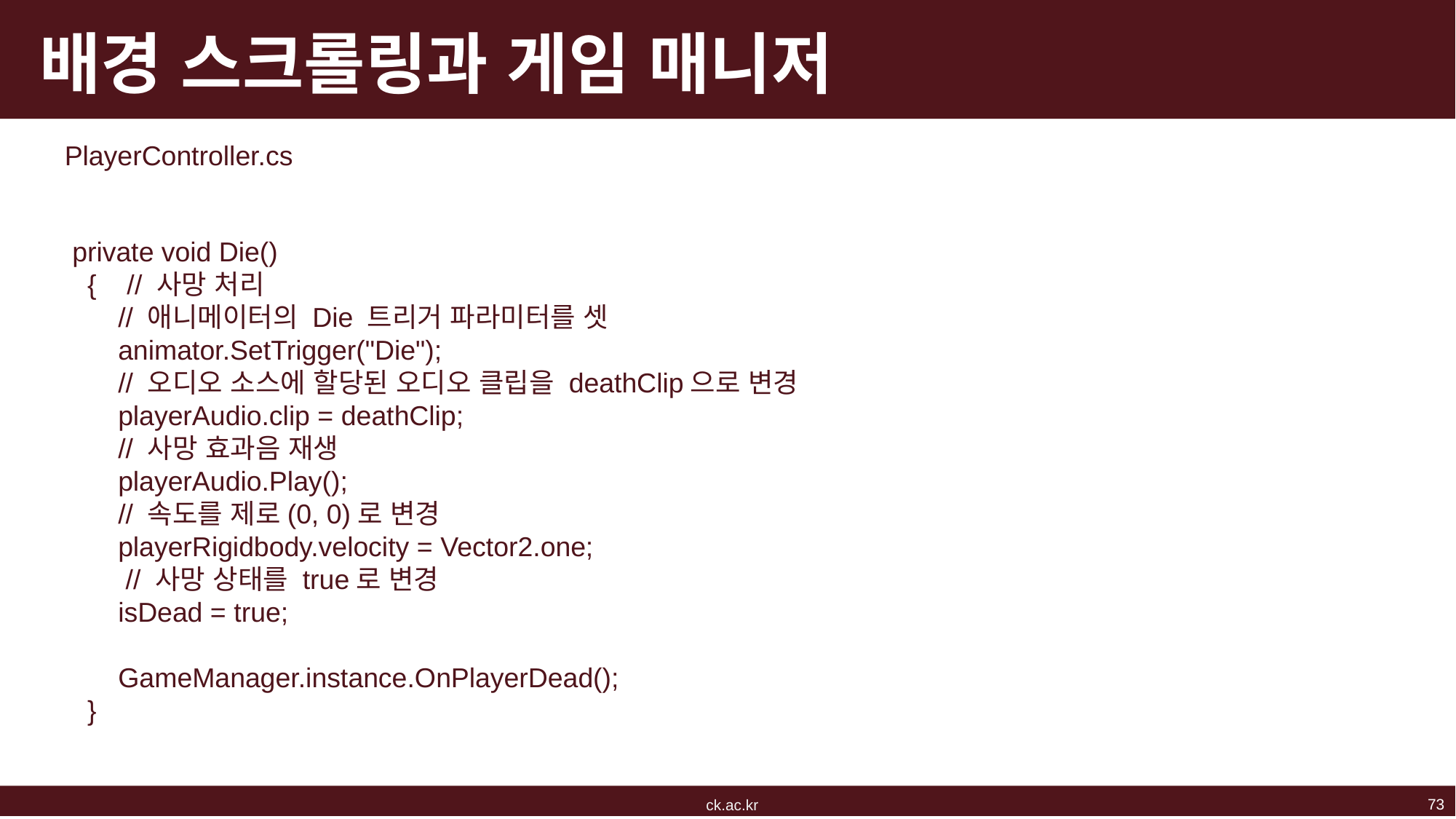

# 배경 스크롤링과 게임 매니저
PlayerController.cs
 private void Die()
   {    // 사망 처리
       // 애니메이터의 Die 트리거 파라미터를 셋
       animator.SetTrigger("Die");
       // 오디오 소스에 할당된 오디오 클립을 deathClip으로 변경
       playerAudio.clip = deathClip;
       // 사망 효과음 재생
       playerAudio.Play();
       // 속도를 제로(0, 0)로 변경
       playerRigidbody.velocity = Vector2.one;
        // 사망 상태를 true로 변경
       isDead = true;

       GameManager.instance.OnPlayerDead();
   }
73
ck.ac.kr